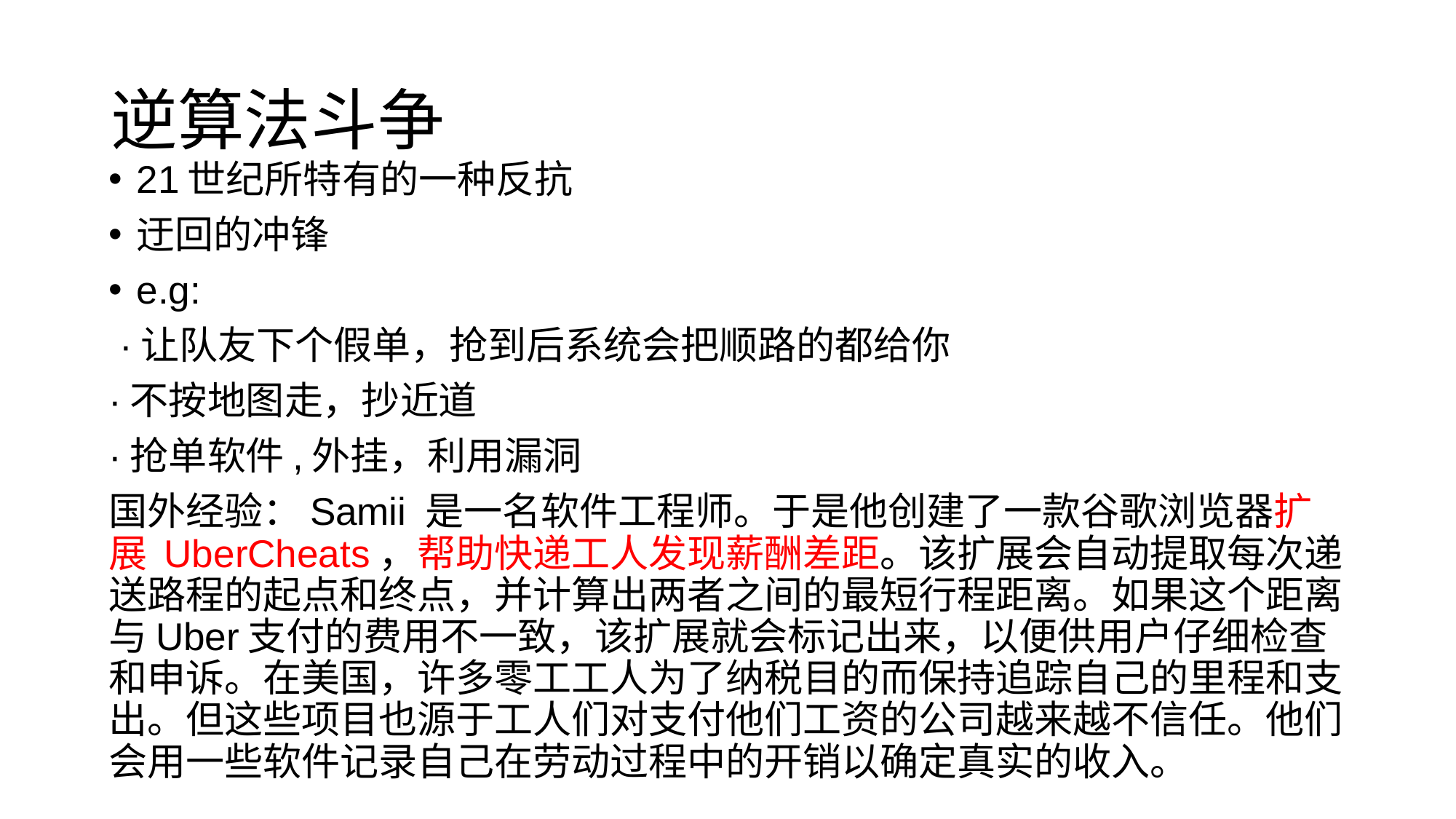

# 逆算法斗争
21世纪所特有的一种反抗
迂回的冲锋
e.g:
 ·让队友下个假单，抢到后系统会把顺路的都给你
·不按地图走，抄近道
·抢单软件,外挂，利用漏洞
国外经验：Samii 是一名软件工程师。于是他创建了一款谷歌浏览器扩展 UberCheats，帮助快递工人发现薪酬差距。该扩展会自动提取每次递送路程的起点和终点，并计算出两者之间的最短行程距离。如果这个距离与Uber支付的费用不一致，该扩展就会标记出来，以便供用户仔细检查和申诉。在美国，许多零工工人为了纳税目的而保持追踪自己的里程和支出。但这些项目也源于工人们对支付他们工资的公司越来越不信任。他们会用一些软件记录自己在劳动过程中的开销以确定真实的收入。